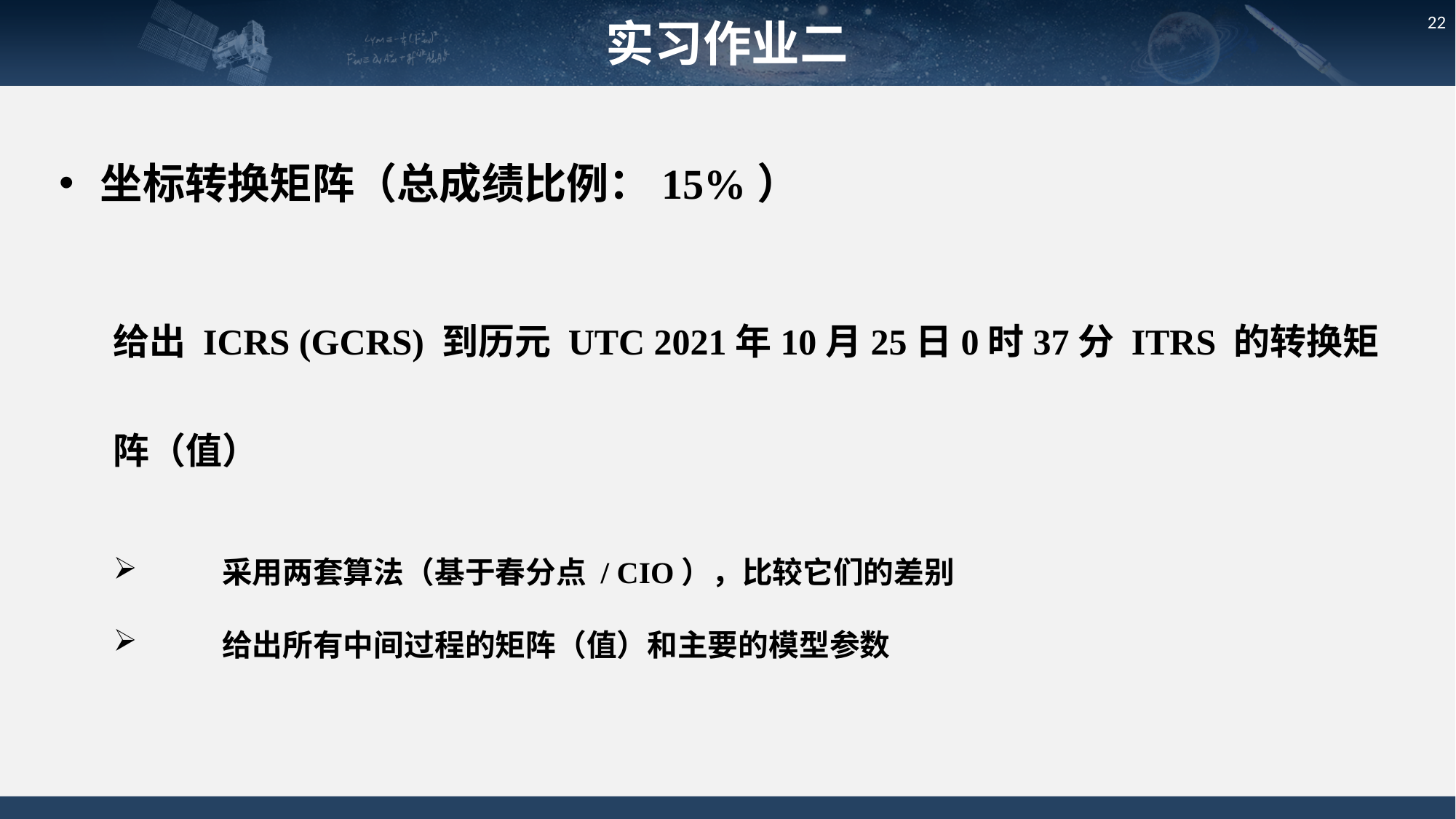

实习作业二
22
坐标转换矩阵（总成绩比例：15%）
给出 ICRS (GCRS) 到历元 UTC 2021年10月25日0时37分 ITRS 的转换矩阵（值）
	采用两套算法（基于春分点 / CIO），比较它们的差别
	给出所有中间过程的矩阵（值）和主要的模型参数